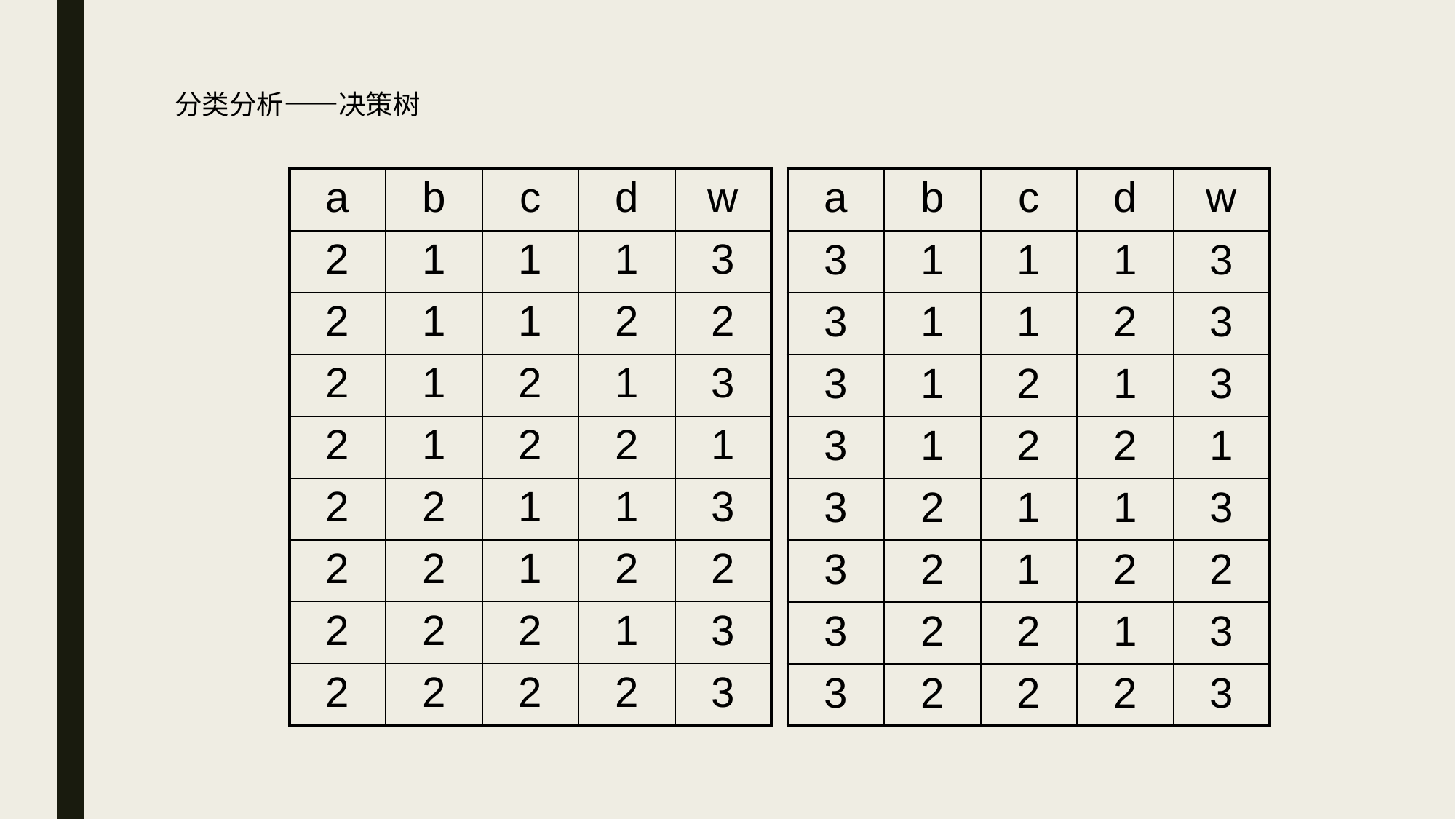

# 分类分析——决策树
| a | b | c | d | w |
| --- | --- | --- | --- | --- |
| 2 | 1 | 1 | 1 | 3 |
| 2 | 1 | 1 | 2 | 2 |
| 2 | 1 | 2 | 1 | 3 |
| 2 | 1 | 2 | 2 | 1 |
| 2 | 2 | 1 | 1 | 3 |
| 2 | 2 | 1 | 2 | 2 |
| 2 | 2 | 2 | 1 | 3 |
| 2 | 2 | 2 | 2 | 3 |
| a | b | c | d | w |
| --- | --- | --- | --- | --- |
| 3 | 1 | 1 | 1 | 3 |
| 3 | 1 | 1 | 2 | 3 |
| 3 | 1 | 2 | 1 | 3 |
| 3 | 1 | 2 | 2 | 1 |
| 3 | 2 | 1 | 1 | 3 |
| 3 | 2 | 1 | 2 | 2 |
| 3 | 2 | 2 | 1 | 3 |
| 3 | 2 | 2 | 2 | 3 |